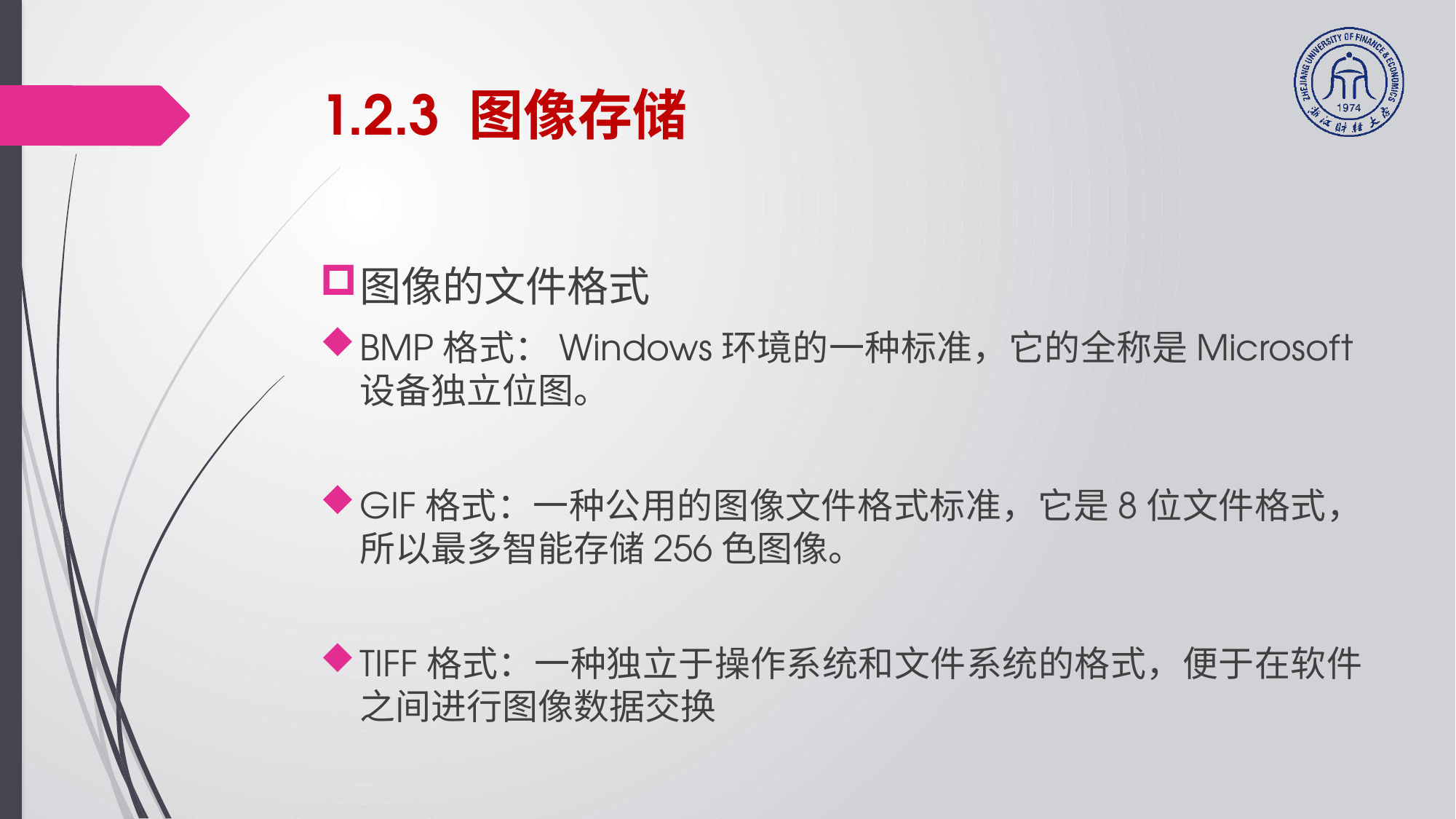

# 1.2.3 图像存储
图像的文件格式
BMP格式：Windows环境的一种标准，它的全称是Microsoft设备独立位图。

GIF格式：一种公用的图像文件格式标准，它是8位文件格式，所以最多智能存储256色图像。

TIFF格式：一种独立于操作系统和文件系统的格式，便于在软件之间进行图像数据交换